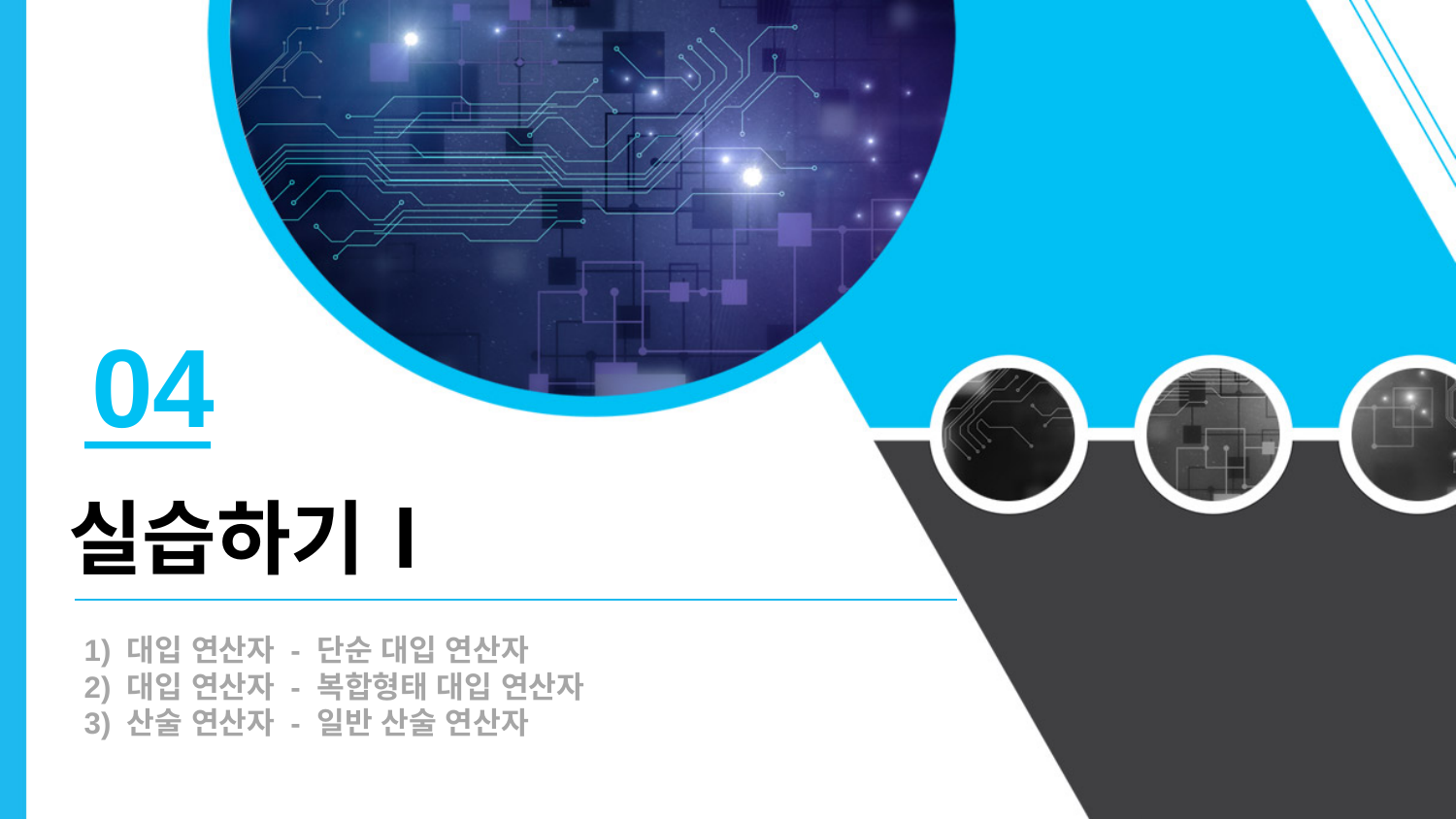

04

실습하기Ⅰ
1) 대입 연산자 - 단순 대입 연산자
2) 대입 연산자 - 복합형태 대입 연산자
3) 산술 연산자 - 일반 산술 연산자